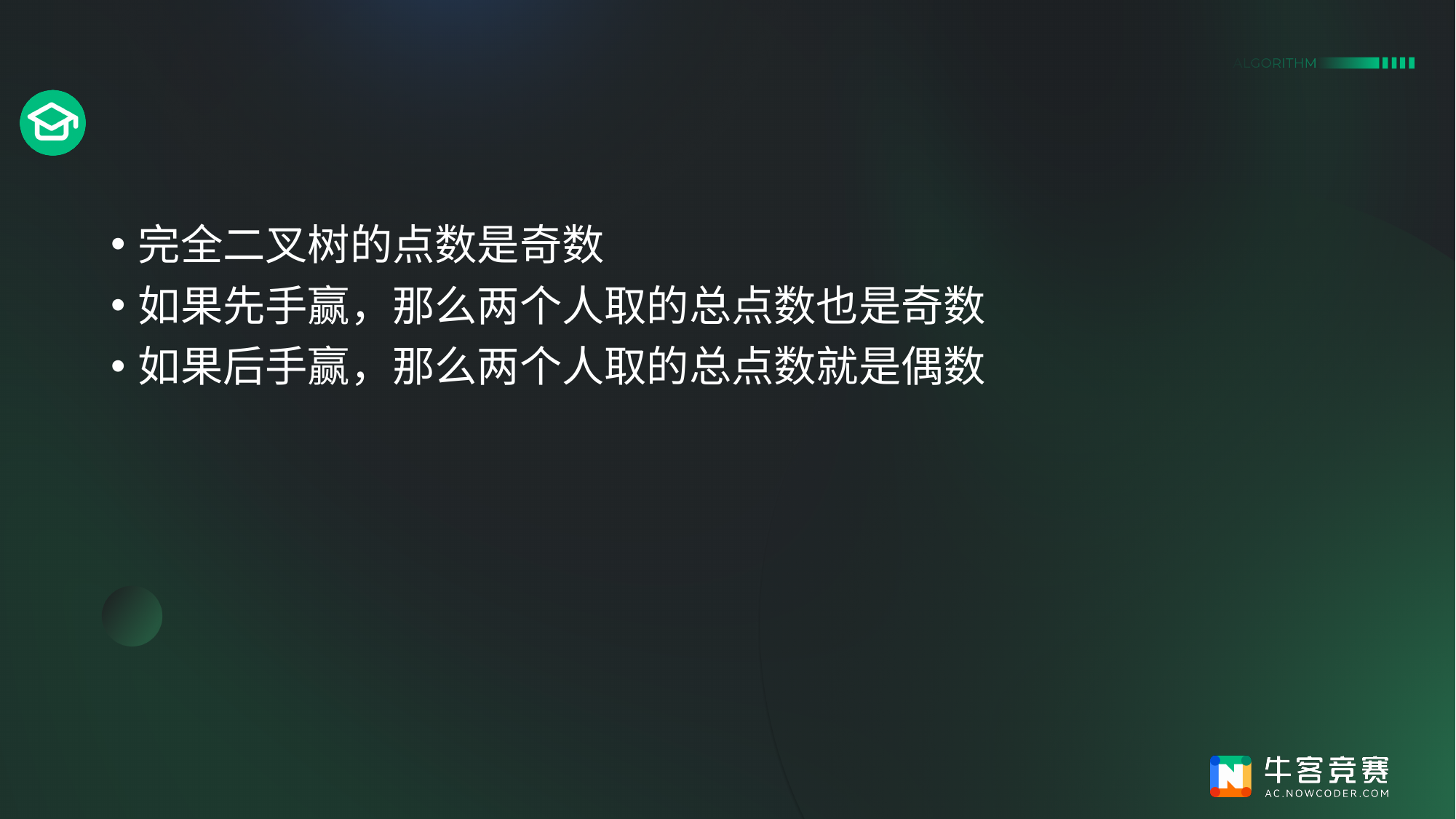

#
完全二叉树的点数是奇数
如果先手赢，那么两个人取的总点数也是奇数
如果后手赢，那么两个人取的总点数就是偶数